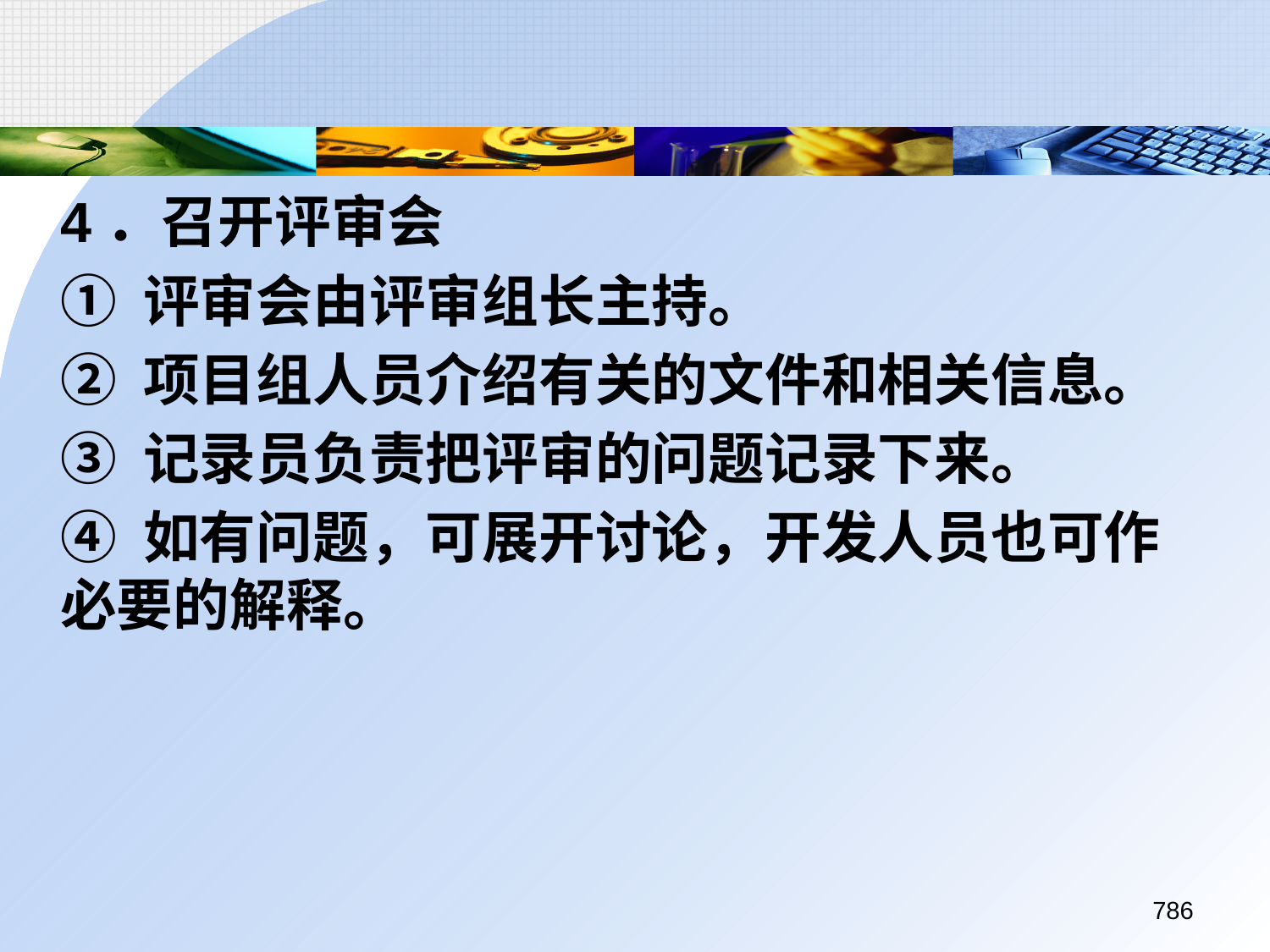

4．召开评审会
	① 评审会由评审组长主持。
	② 项目组人员介绍有关的文件和相关信息。
	③ 记录员负责把评审的问题记录下来。
	④ 如有问题，可展开讨论，开发人员也可作必要的解释。

786